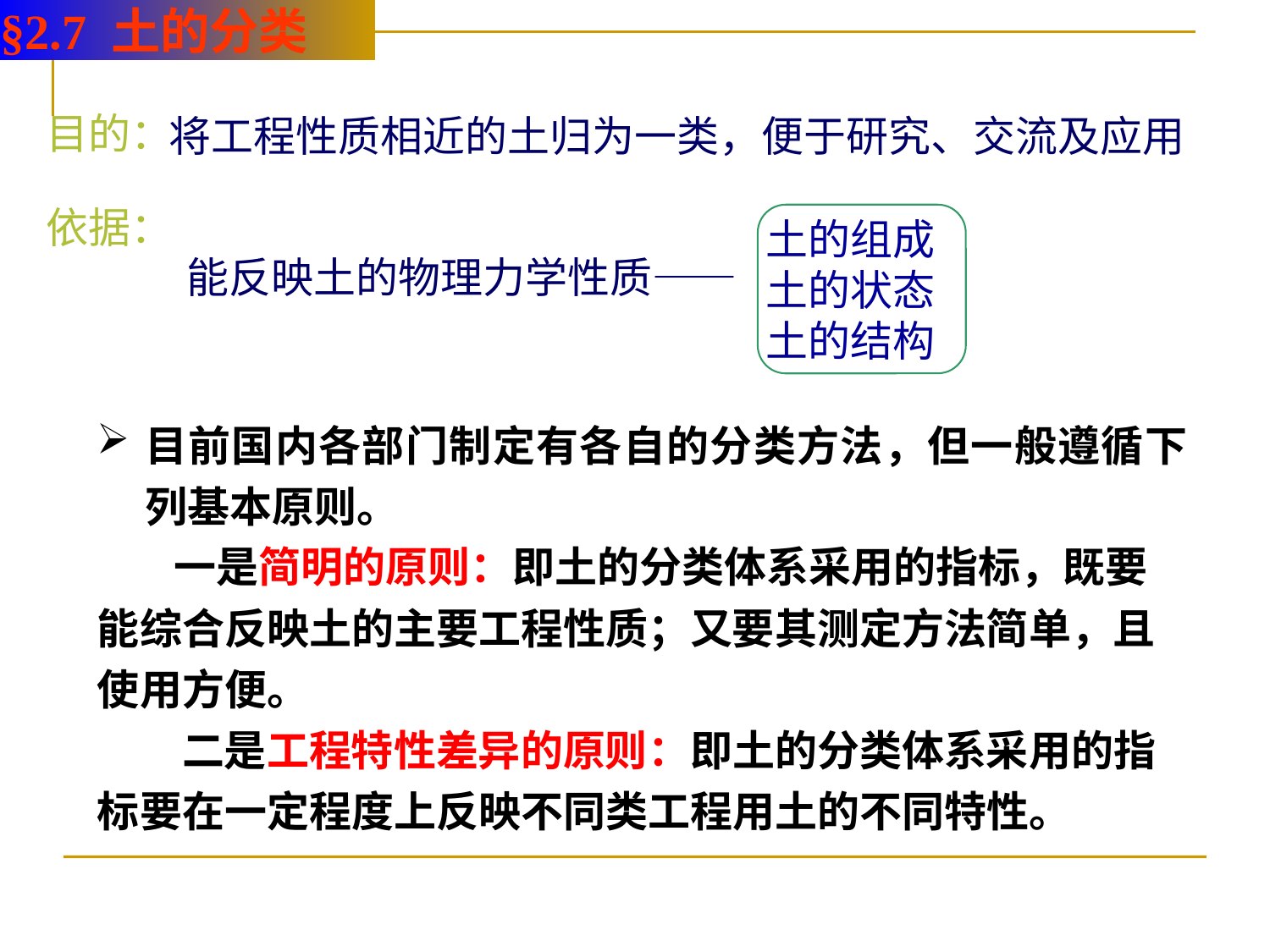

§2.7 土的分类
目的：
将工程性质相近的土归为一类，便于研究、交流及应用
依据：
土的组成
土的状态
土的结构
能反映土的物理力学性质——
目前国内各部门制定有各自的分类方法，但一般遵循下列基本原则。
       一是简明的原则：即土的分类体系采用的指标，既要能综合反映土的主要工程性质；又要其测定方法简单，且使用方便。
　　二是工程特性差异的原则：即土的分类体系采用的指标要在一定程度上反映不同类工程用土的不同特性。
45